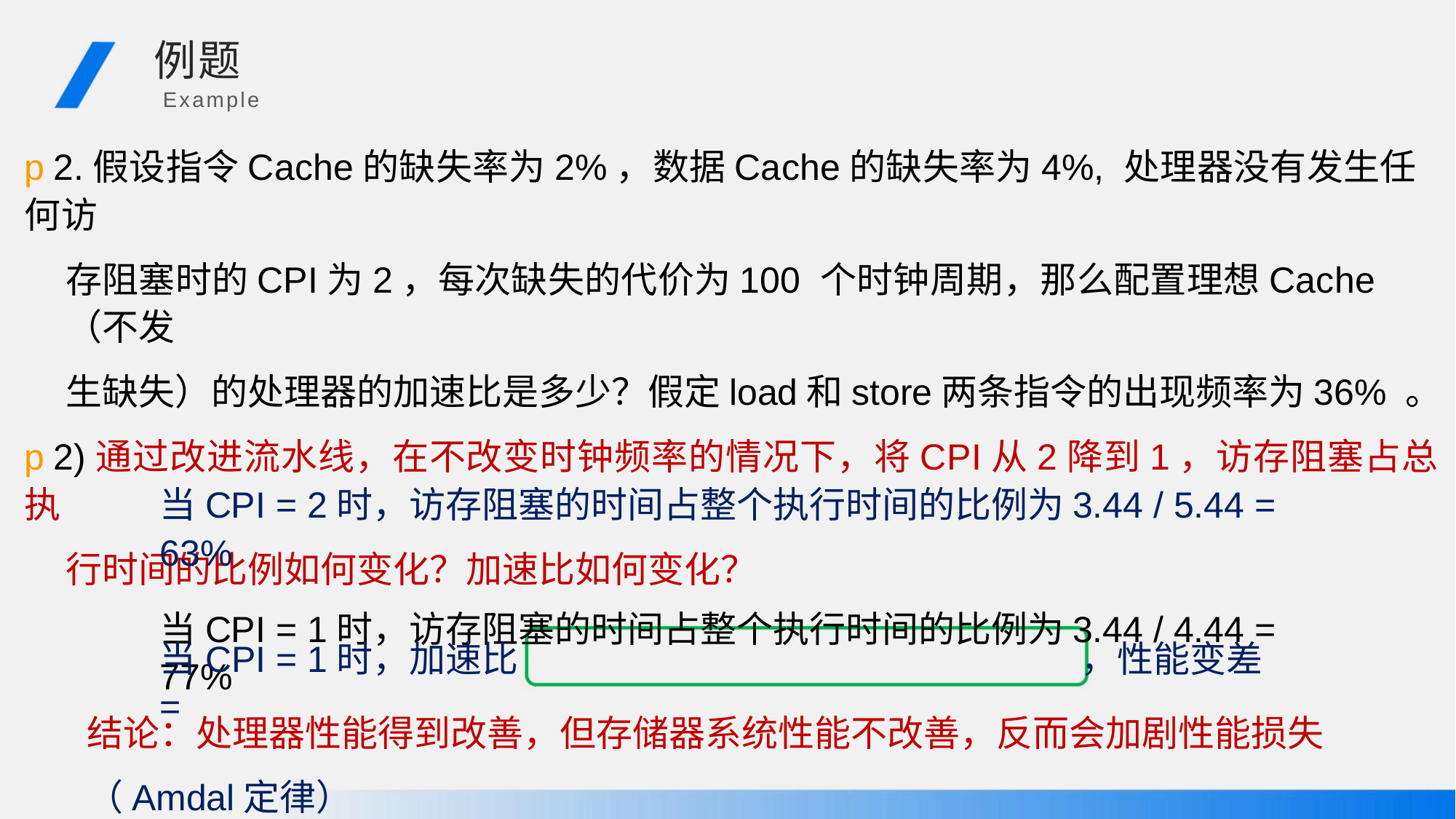

例题
Example
p2.假设指令Cache的缺失率为2%，数据Cache的缺失率为4%, 处理器没有发生任何访
存阻塞时的CPI为2，每次缺失的代价为100 个时钟周期，那么配置理想Cache（不发
生缺失）的处理器的加速比是多少？假定load和store两条指令的出现频率为36% 。
p2)通过改进流水线，在不改变时钟频率的情况下，将CPI从2降到1，访存阻塞占总执
行时间的比例如何变化？加速比如何变化？
当CPI = 2时，访存阻塞的时间占整个执行时间的比例为3.44 / 5.44 = 63%
当CPI = 1时，访存阻塞的时间占整个执行时间的比例为3.44 / 4.44 = 77%
当CPI = 1时，加速比 =
，性能变差
结论：处理器性能得到改善，但存储器系统性能不改善，反而会加剧性能损失
（Amdal定律）